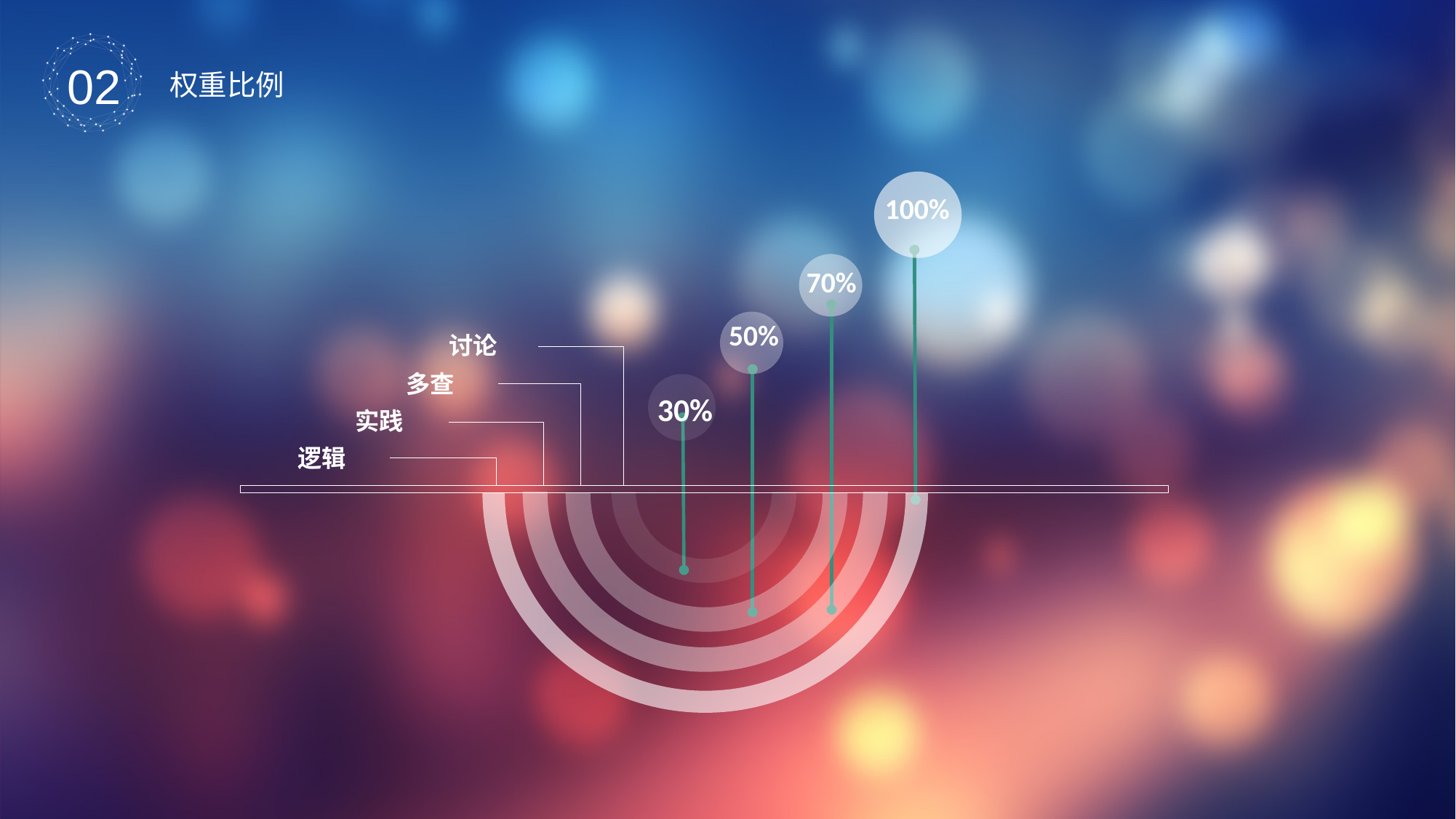

02
权重比例

100%

70%

50%
讨论

多查

30%

实践

逻辑